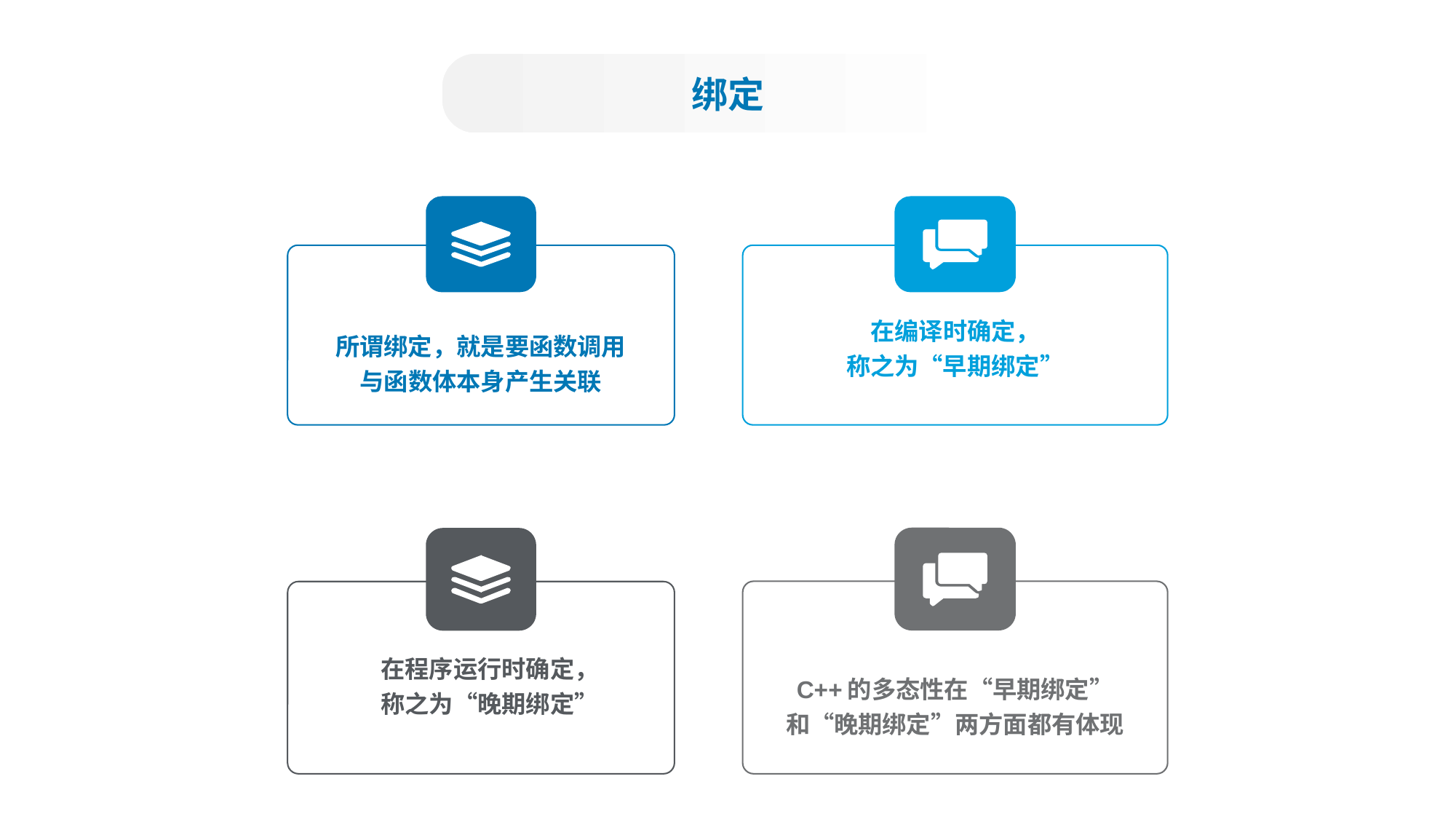

绑定

在编译时确定，
称之为“早期绑定”

所谓绑定，就是要函数调用
与函数体本身产生关联

C++的多态性在“早期绑定”
和“晚期绑定”两方面都有体现

在程序运行时确定，
称之为“晚期绑定”